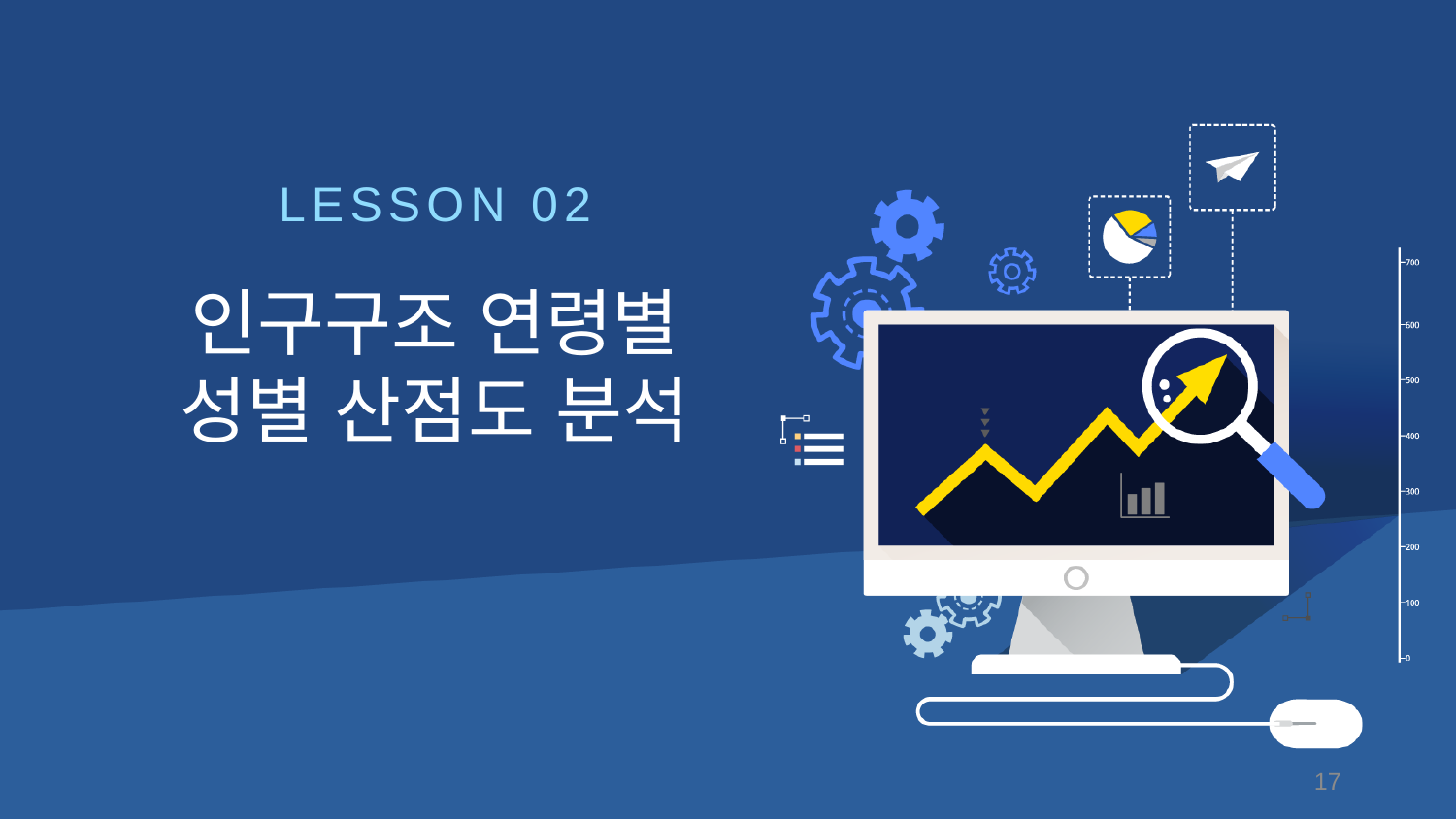

LESSON 02
인구구조 연령별
성별 산점도 분석